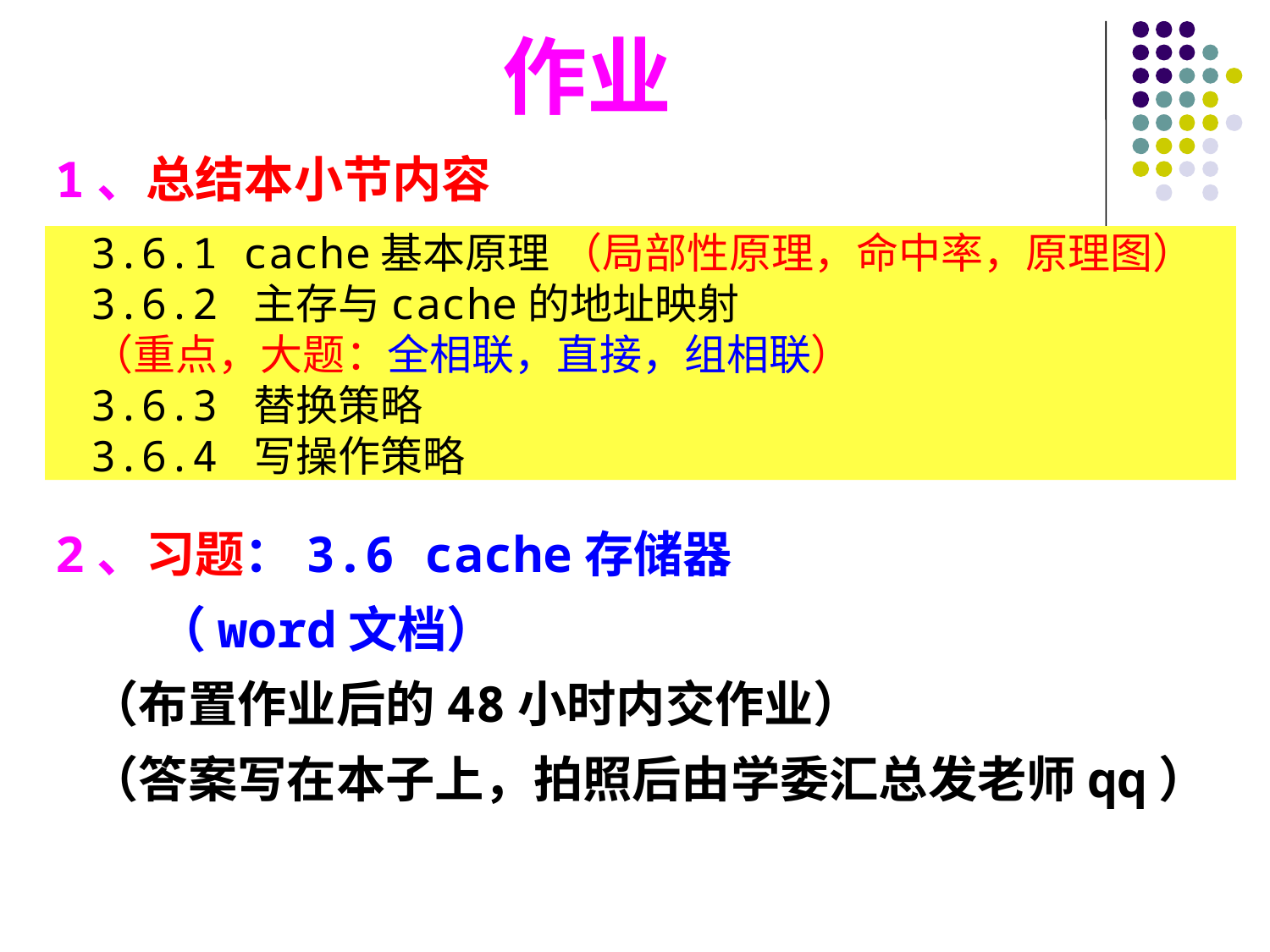

# 作业
1、总结本小节内容

2、习题：3.6 cache存储器
        （word文档）
  （布置作业后的48小时内交作业）
  （答案写在本子上，拍照后由学委汇总发老师qq）
3.6.1 cache基本原理 （局部性原理，命中率，原理图）
3.6.2 主存与cache的地址映射
（重点，大题：全相联，直接，组相联）
3.6.3 替换策略
3.6.4 写操作策略